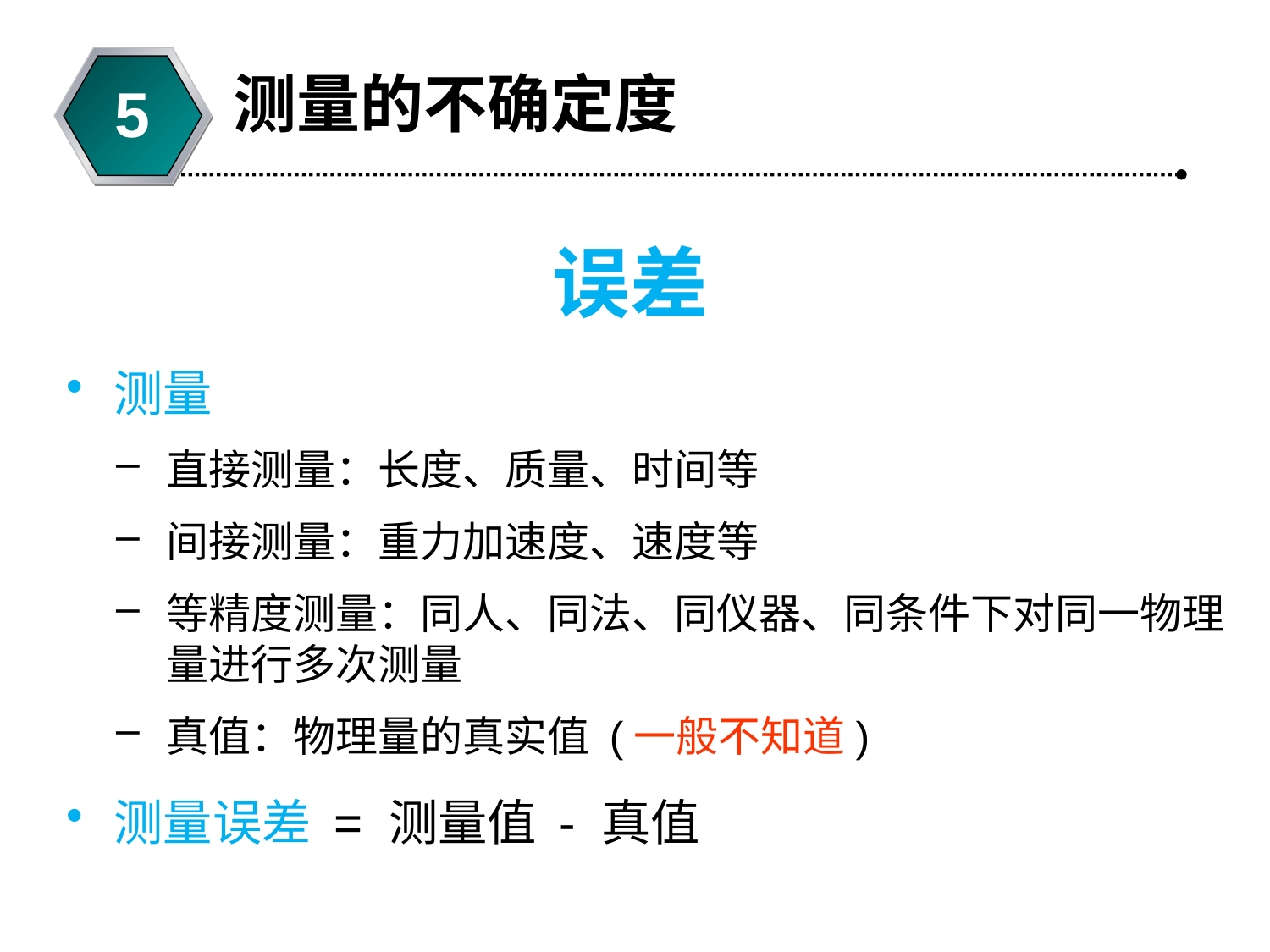

测量的不确定度
5

误差
测量
直接测量：长度、质量、时间等
间接测量：重力加速度、速度等
等精度测量：同人、同法、同仪器、同条件下对同一物理量进行多次测量
真值：物理量的真实值 (一般不知道)
测量误差 = 测量值 - 真值